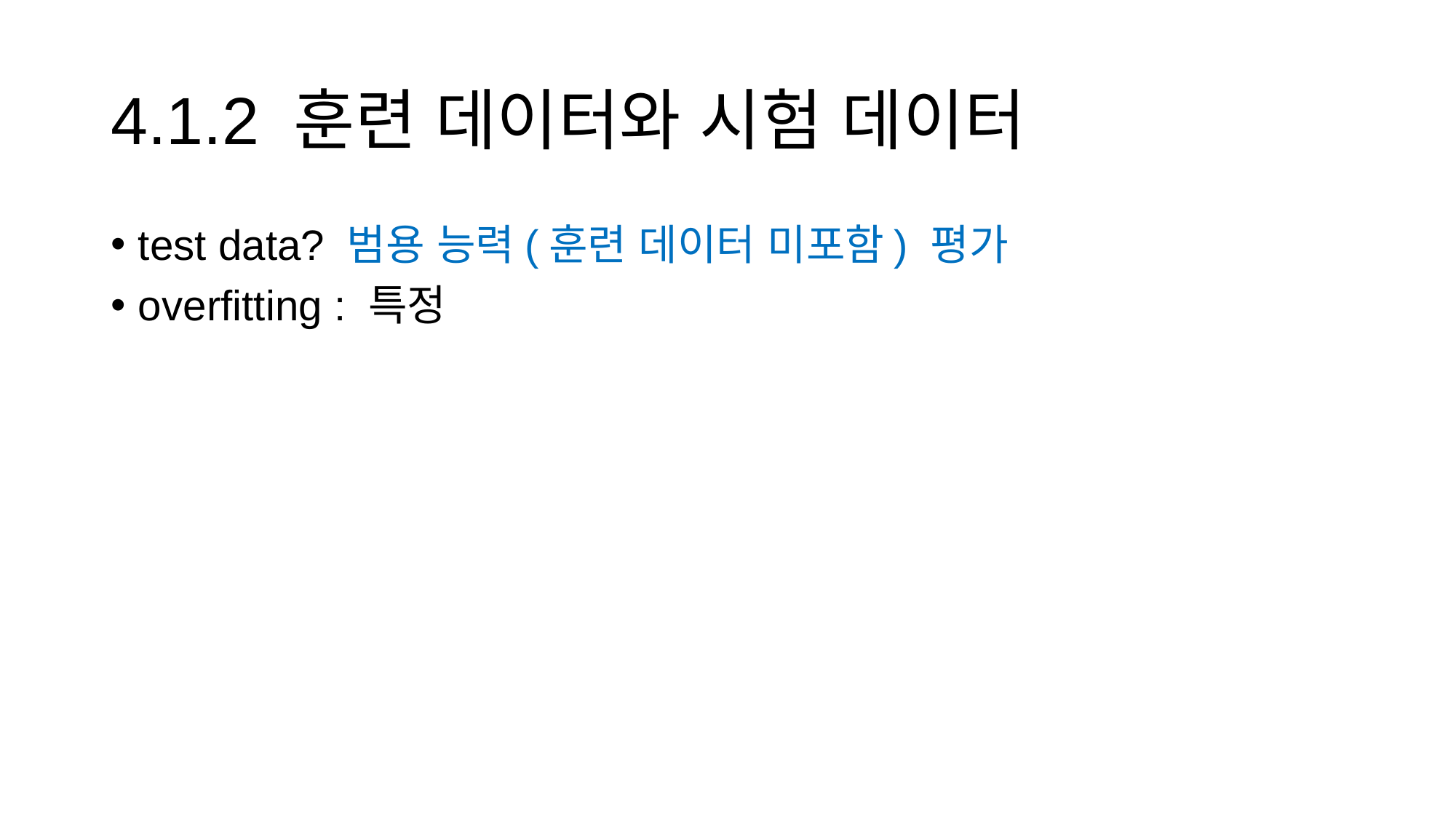

# 4.1.2 훈련 데이터와 시험 데이터
test data? 범용 능력(훈련 데이터 미포함) 평가
overfitting : 특정